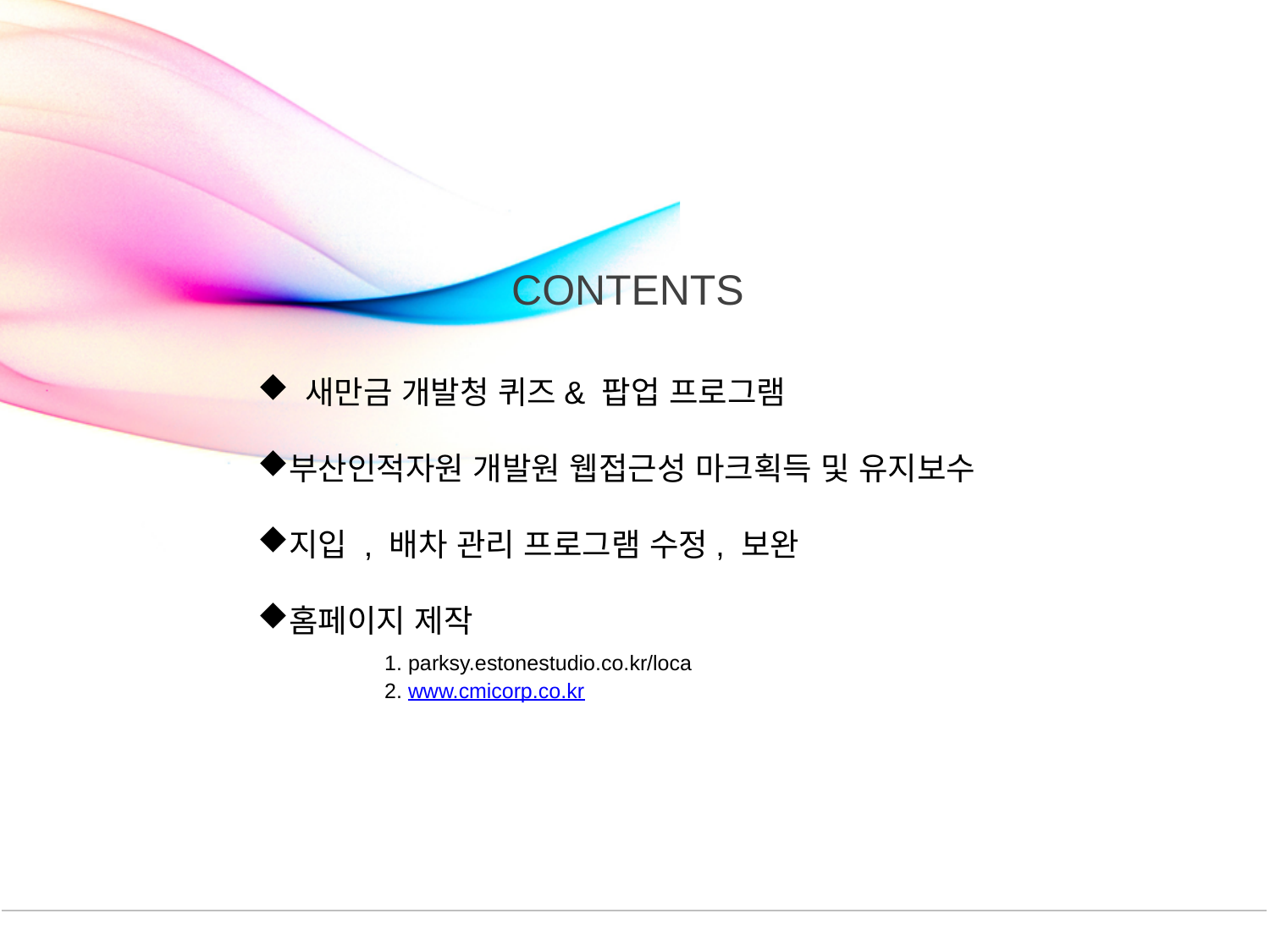

새만금 개발청 퀴즈& 팝업 프로그램

부산인적자원 개발원 웹접근성 마크획득 및 유지보수

지입 , 배차 관리 프로그램 수정, 보완

홈페이지 제작
	1. parksy.estonestudio.co.kr/loca
	2. www.cmicorp.co.kr